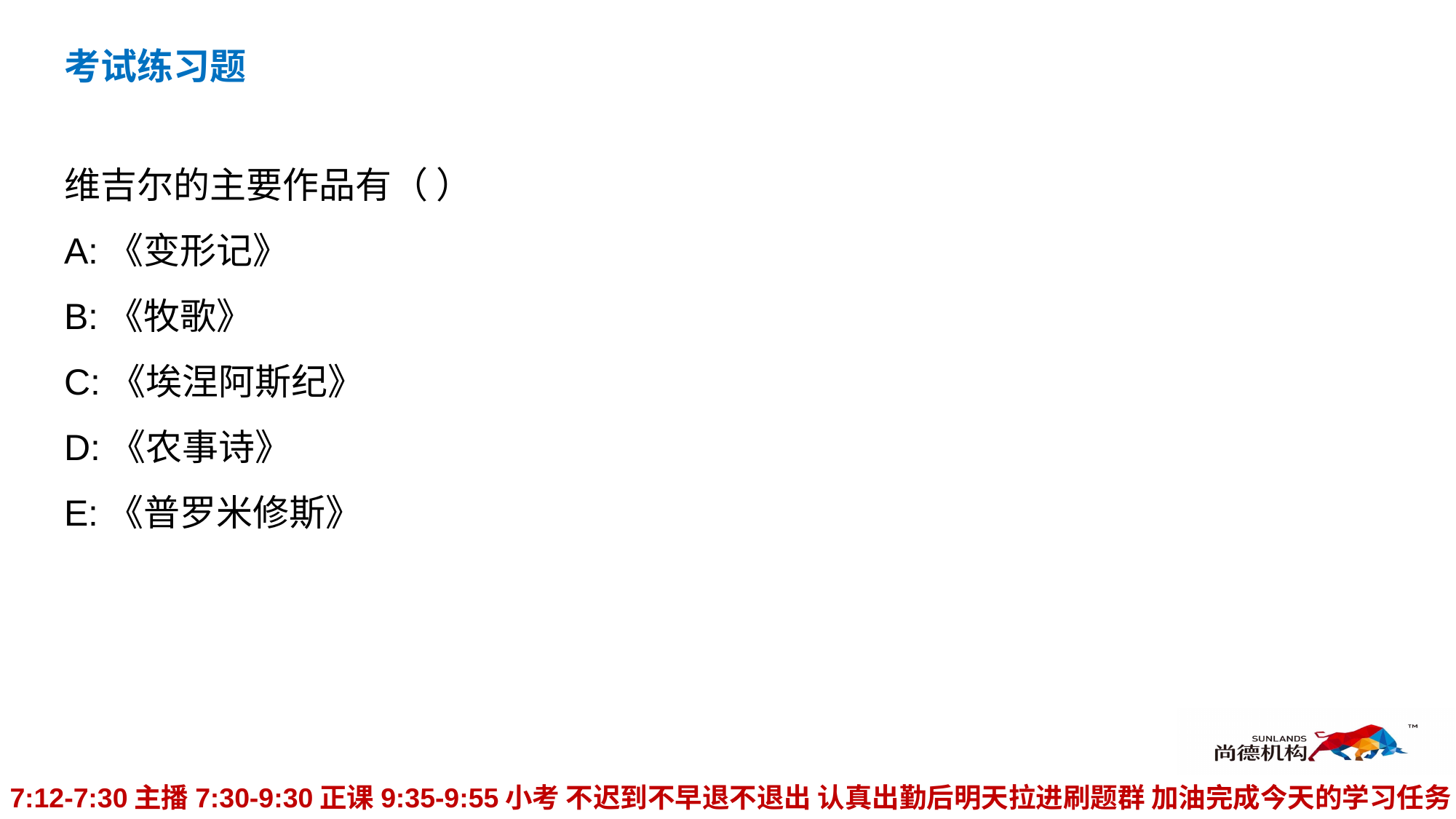

考试练习题
维吉尔的主要作品有（ ）
A:《变形记》
B:《牧歌》
C:《埃涅阿斯纪》
D:《农事诗》
E:《普罗米修斯》